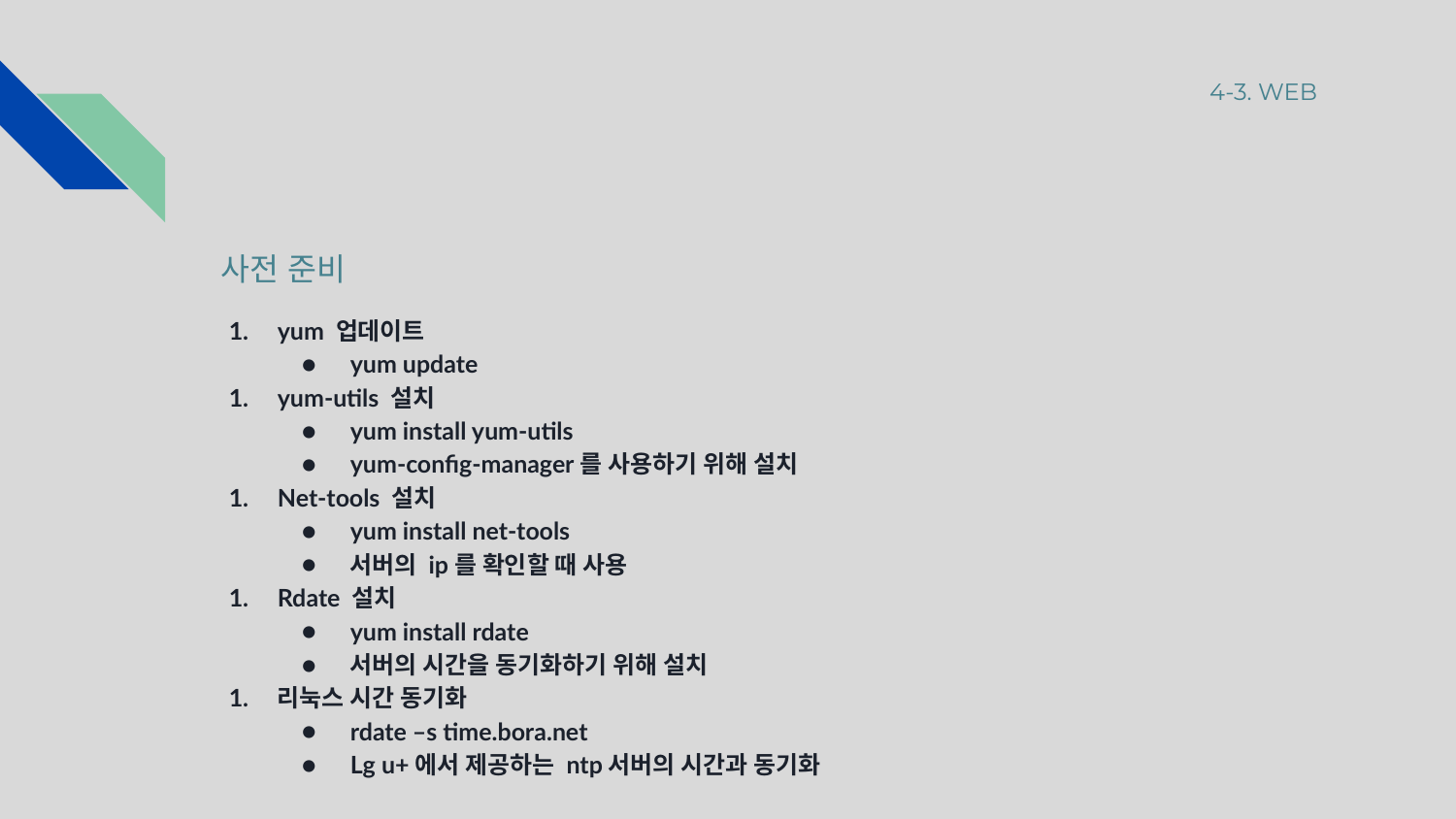

4-3. WEB

# 사전 준비
yum 업데이트
yum update
yum-utils 설치
yum install yum-utils
yum-config-manager를 사용하기 위해 설치
Net-tools 설치
yum install net-tools
서버의 ip를 확인할 때 사용
Rdate 설치
yum install rdate
서버의 시간을 동기화하기 위해 설치
리눅스 시간 동기화
rdate –s time.bora.net
Lg u+에서 제공하는 ntp서버의 시간과 동기화